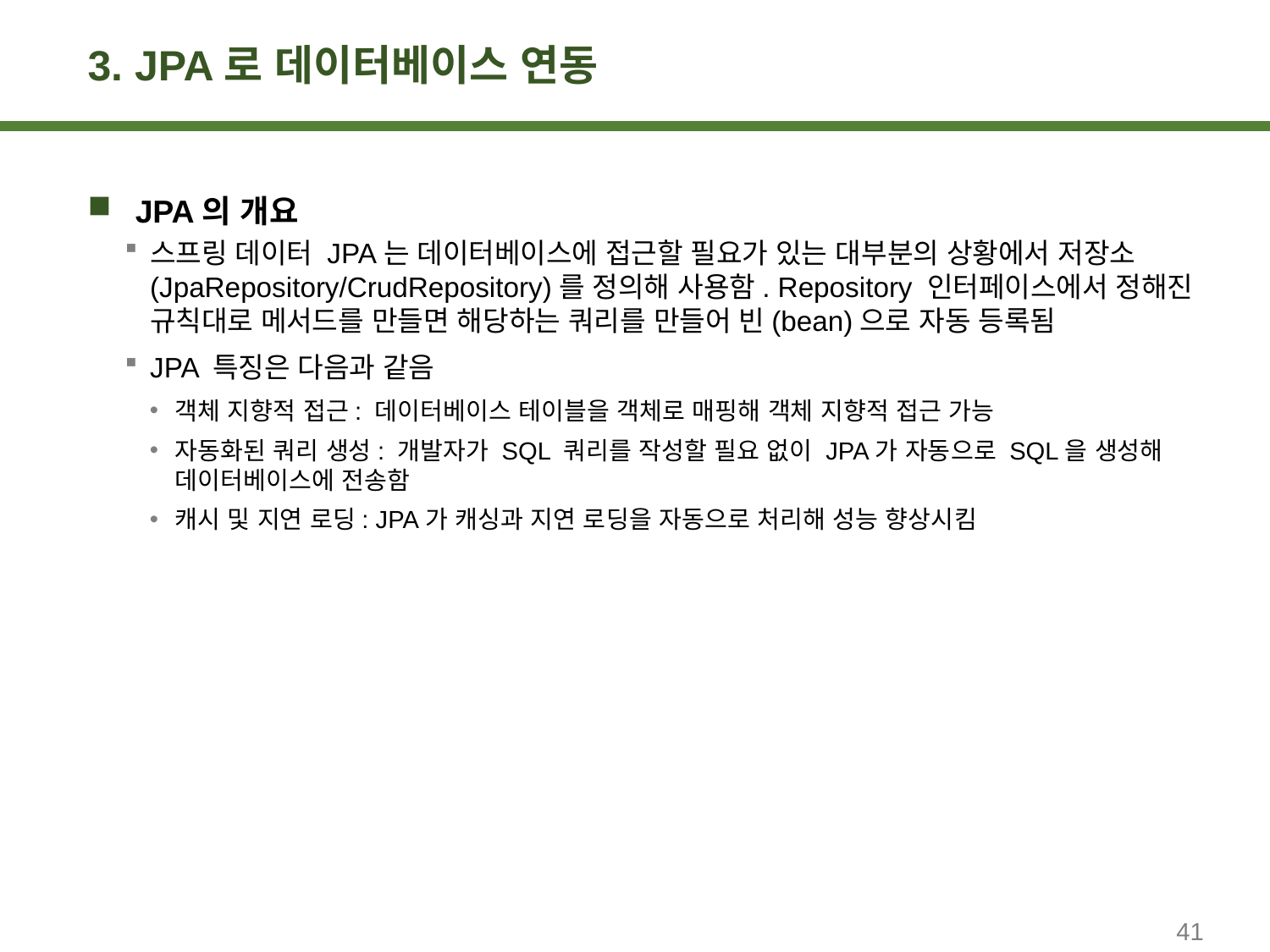

# 3. JPA로 데이터베이스 연동
JPA의 개요
스프링 데이터 JPA는 데이터베이스에 접근할 필요가 있는 대부분의 상황에서 저장소(JpaRepository/CrudRepository)를 정의해 사용함. Repository 인터페이스에서 정해진 규칙대로 메서드를 만들면 해당하는 쿼리를 만들어 빈(bean)으로 자동 등록됨
JPA 특징은 다음과 같음
객체 지향적 접근: 데이터베이스 테이블을 객체로 매핑해 객체 지향적 접근 가능
자동화된 쿼리 생성: 개발자가 SQL 쿼리를 작성할 필요 없이 JPA가 자동으로 SQL을 생성해 데이터베이스에 전송함
캐시 및 지연 로딩: JPA가 캐싱과 지연 로딩을 자동으로 처리해 성능 향상시킴